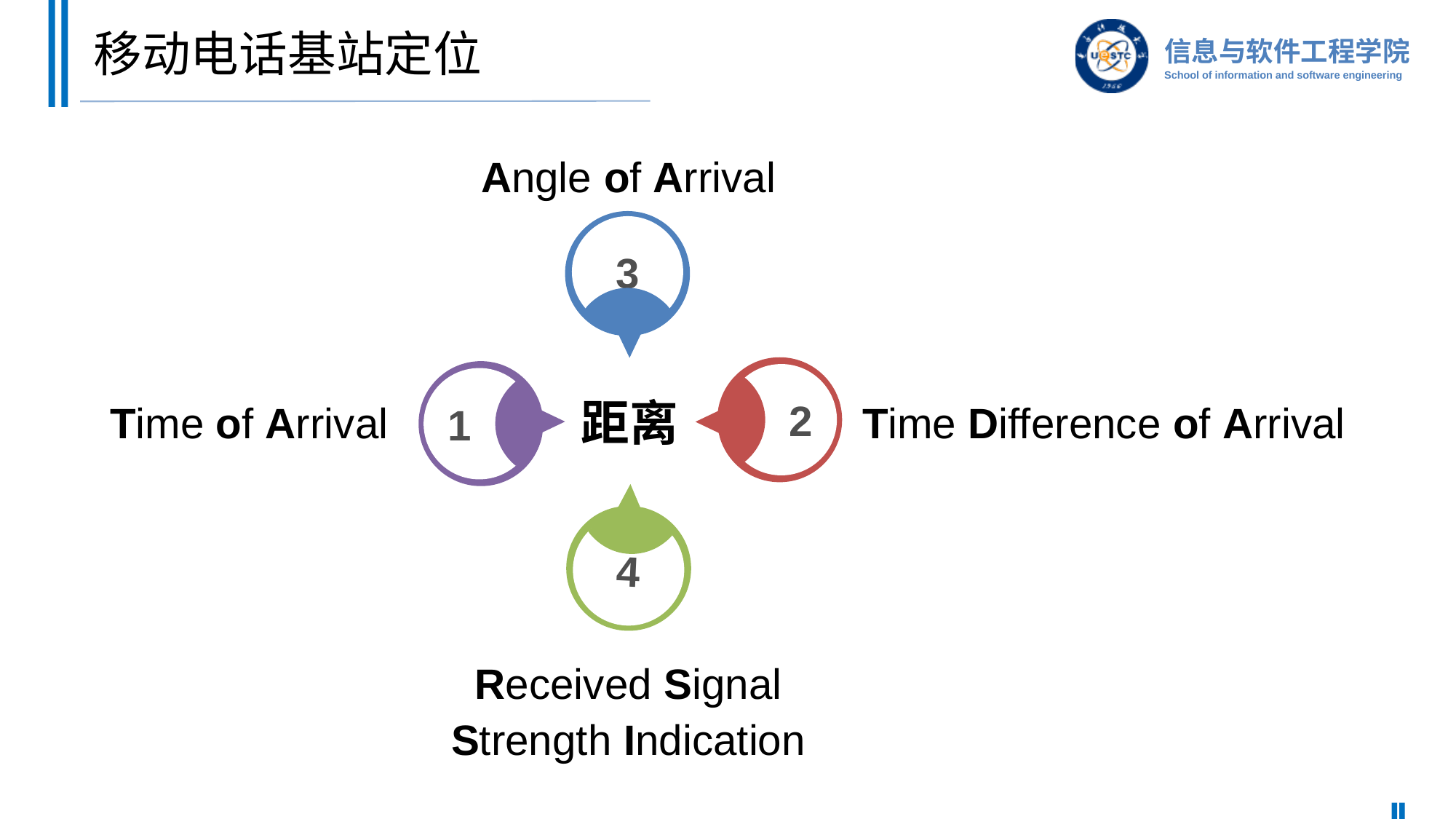

# 移动电话基站定位
Angle of Arrival
3

2
1

Time of Arrival
Time Difference of Arrival
距离

4
Received Signal Strength Indication